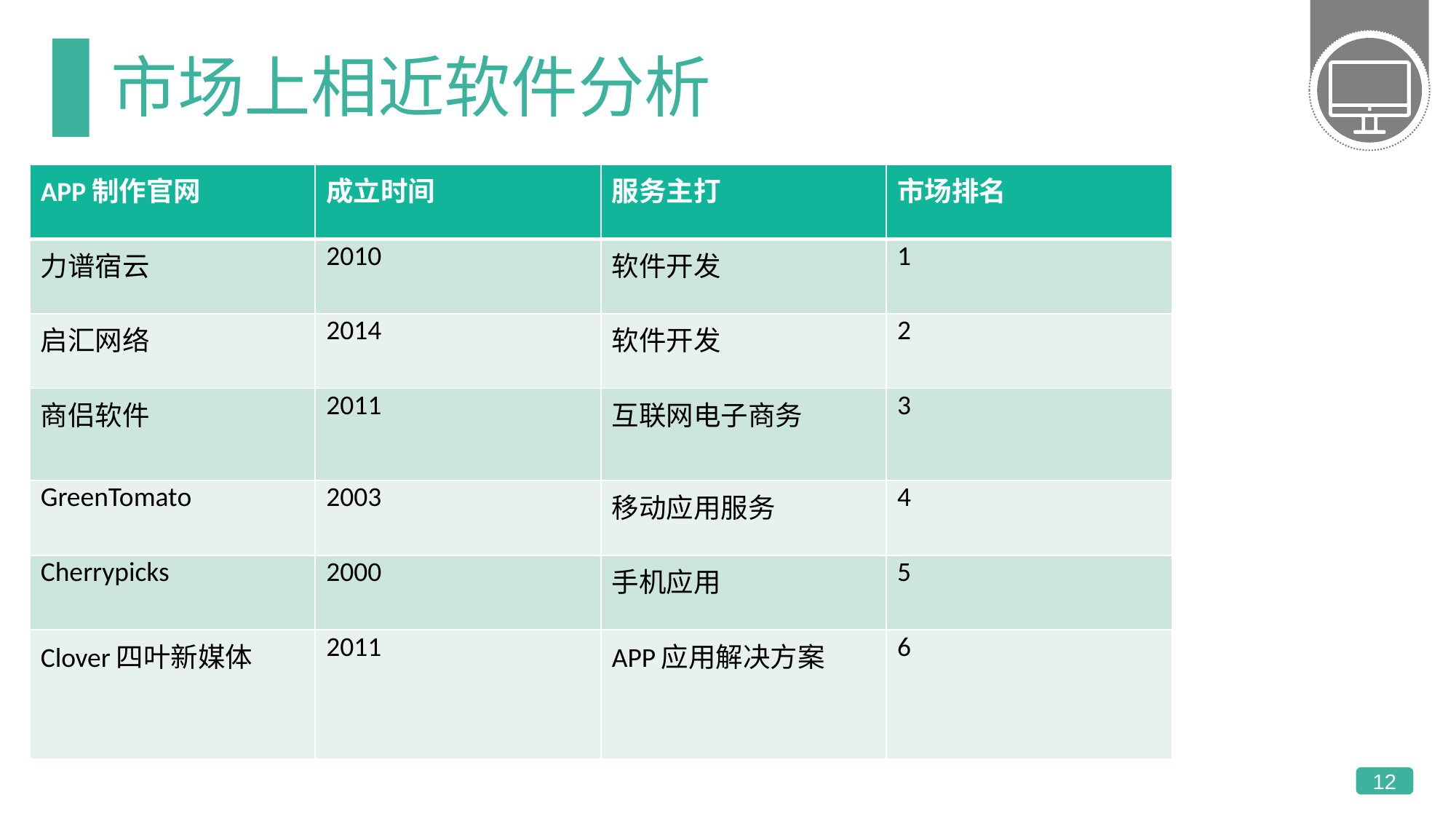

# 市场上相近软件分析
| APP制作官网 | 成立时间 | 服务主打 | 市场排名 |
| --- | --- | --- | --- |
| 力谱宿云 | 2010 | 软件开发 | 1 |
| 启汇网络 | 2014 | 软件开发 | 2 |
| 商侣软件 | 2011 | 互联网电子商务 | 3 |
| GreenTomato | 2003 | 移动应用服务 | 4 |
| Cherrypicks | 2000 | 手机应用 | 5 |
| Clover四叶新媒体 | 2011 | APP应用解决方案 | 6 |

12